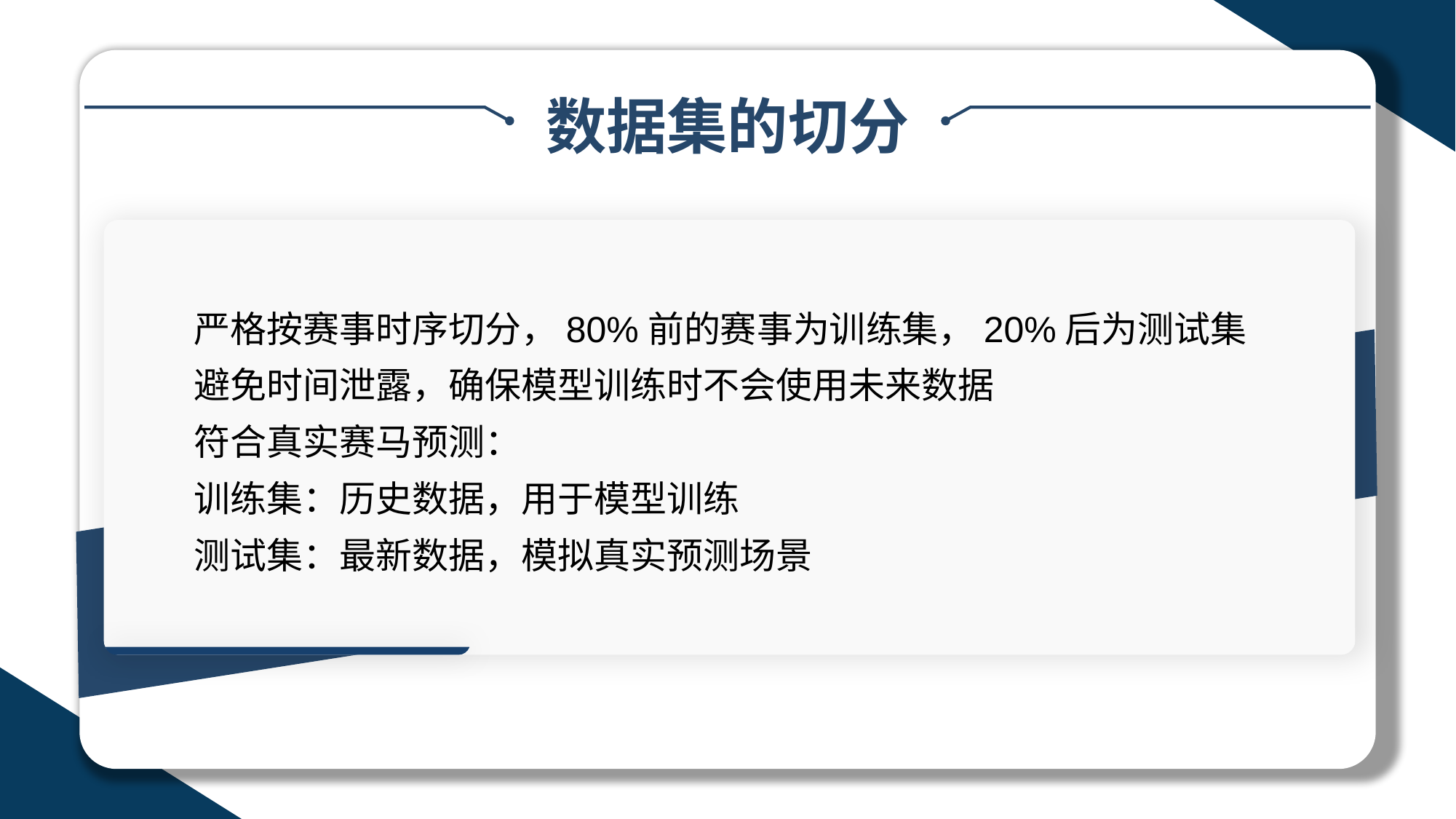

数据集的切分

严格按赛事时序切分，80%前的赛事为训练集，20%后为测试集
避免时间泄露，确保模型训练时不会使用未来数据
符合真实赛马预测：
训练集：历史数据，用于模型训练
测试集：最新数据，模拟真实预测场景